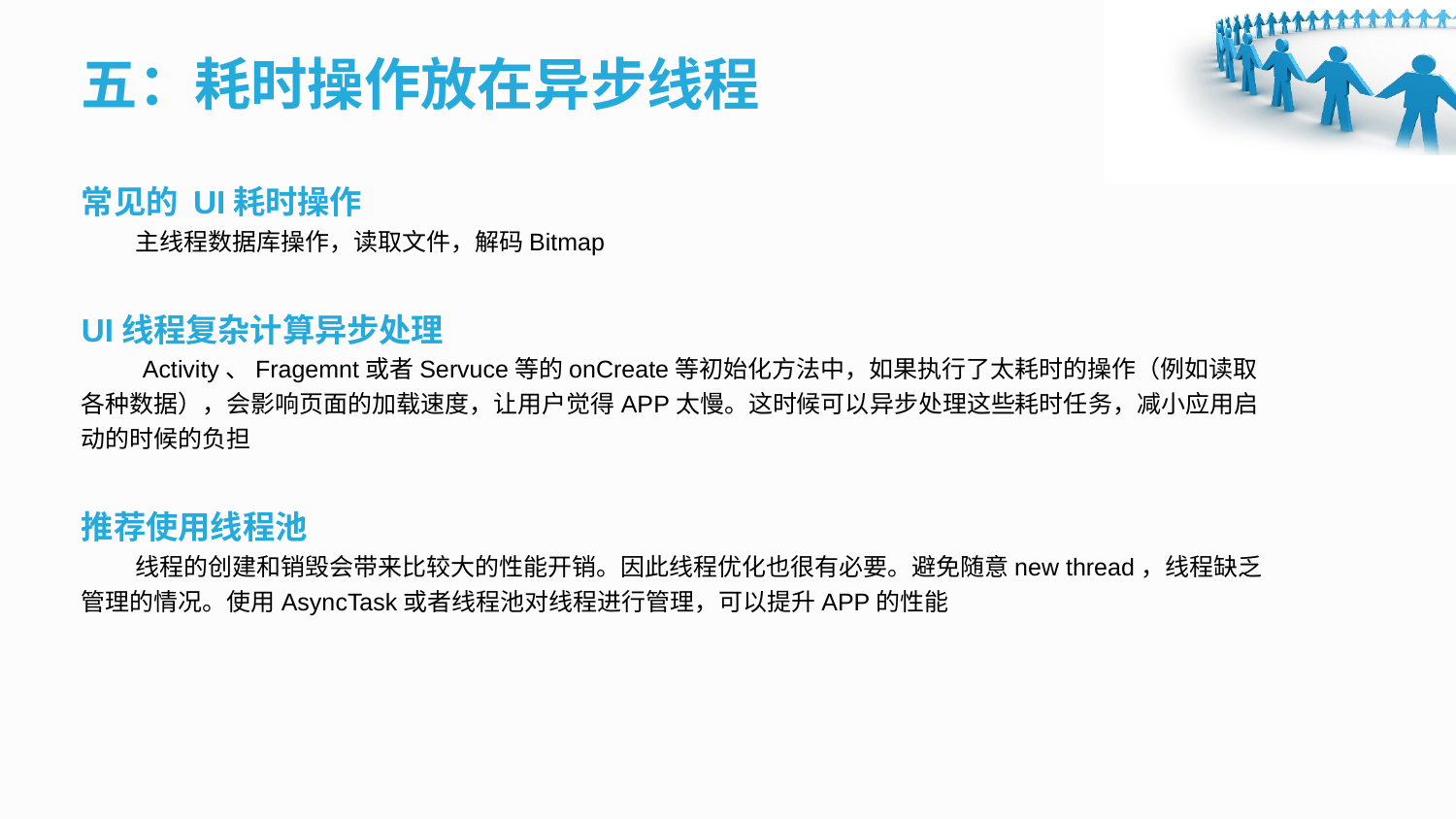

五：耗时操作放在异步线程
常见的 UI耗时操作
         主线程数据库操作，读取文件，解码Bitmap

UI线程复杂计算异步处理
         Activity、Fragemnt或者Servuce等的onCreate等初始化方法中，如果执行了太耗时的操作（例如读取各种数据），会影响页面的加载速度，让用户觉得APP太慢。这时候可以异步处理这些耗时任务，减小应用启动的时候的负担

推荐使用线程池
         线程的创建和销毁会带来比较大的性能开销。因此线程优化也很有必要。避免随意new thread，线程缺乏管理的情况。使用AsyncTask或者线程池对线程进行管理，可以提升APP的性能